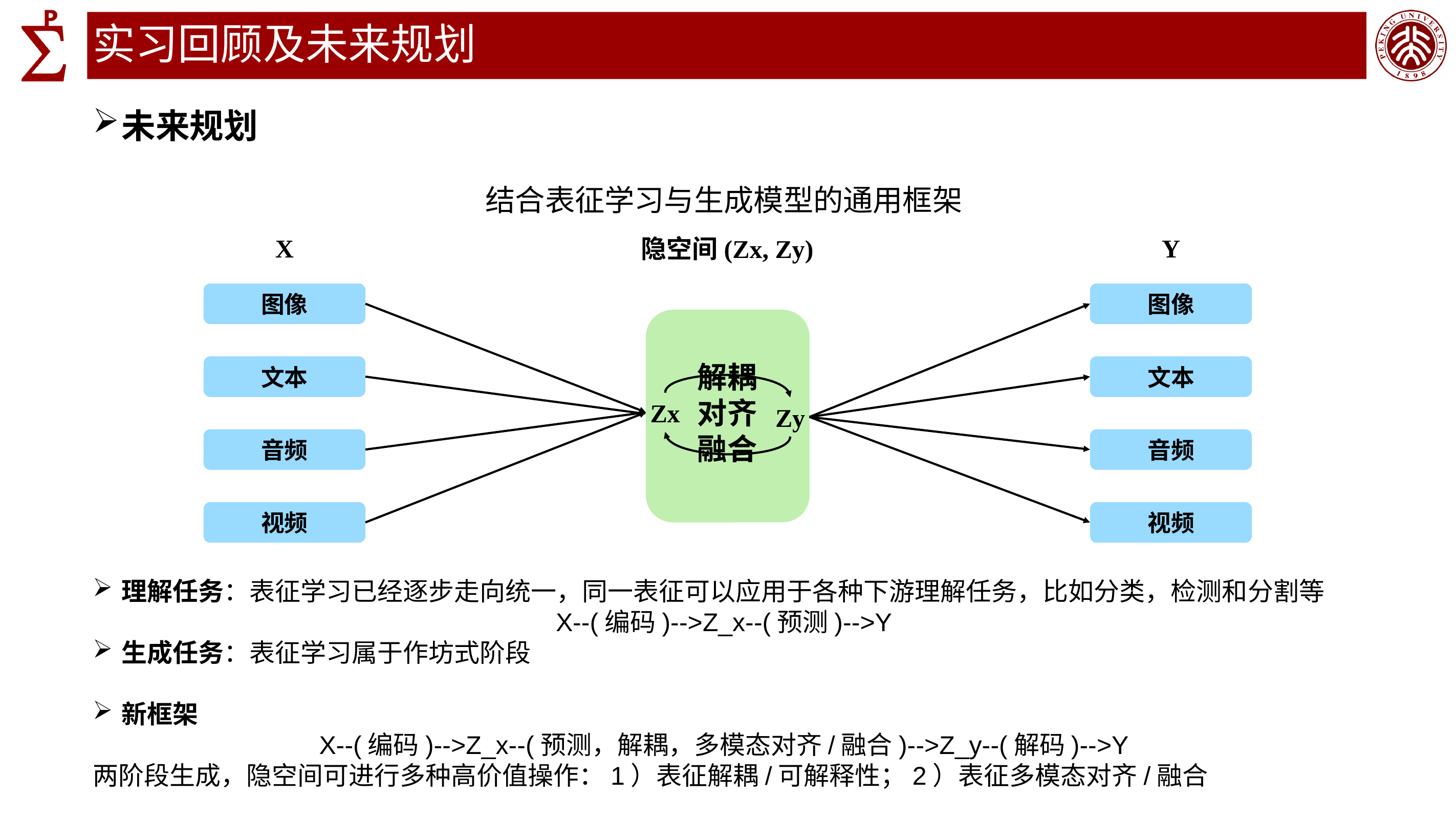

# 实习回顾及未来规划
未来规划

结合表征学习与生成模型的通用框架

理解任务：表征学习已经逐步走向统一，同一表征可以应用于各种下游理解任务，比如分类，检测和分割等
X--(编码)-->Z_x--(预测)-->Y
生成任务：表征学习属于作坊式阶段

新框架
X--(编码)-->Z_x--(预测，解耦，多模态对齐/融合)-->Z_y--(解码)-->Y
两阶段生成，隐空间可进行多种高价值操作：1）表征解耦/可解释性；2）表征多模态对齐/融合

X
Y
隐空间(Zx, Zy)
图像
图像

解耦
对齐
融合
文本
文本
Zx
Zy
音频
音频
视频
视频